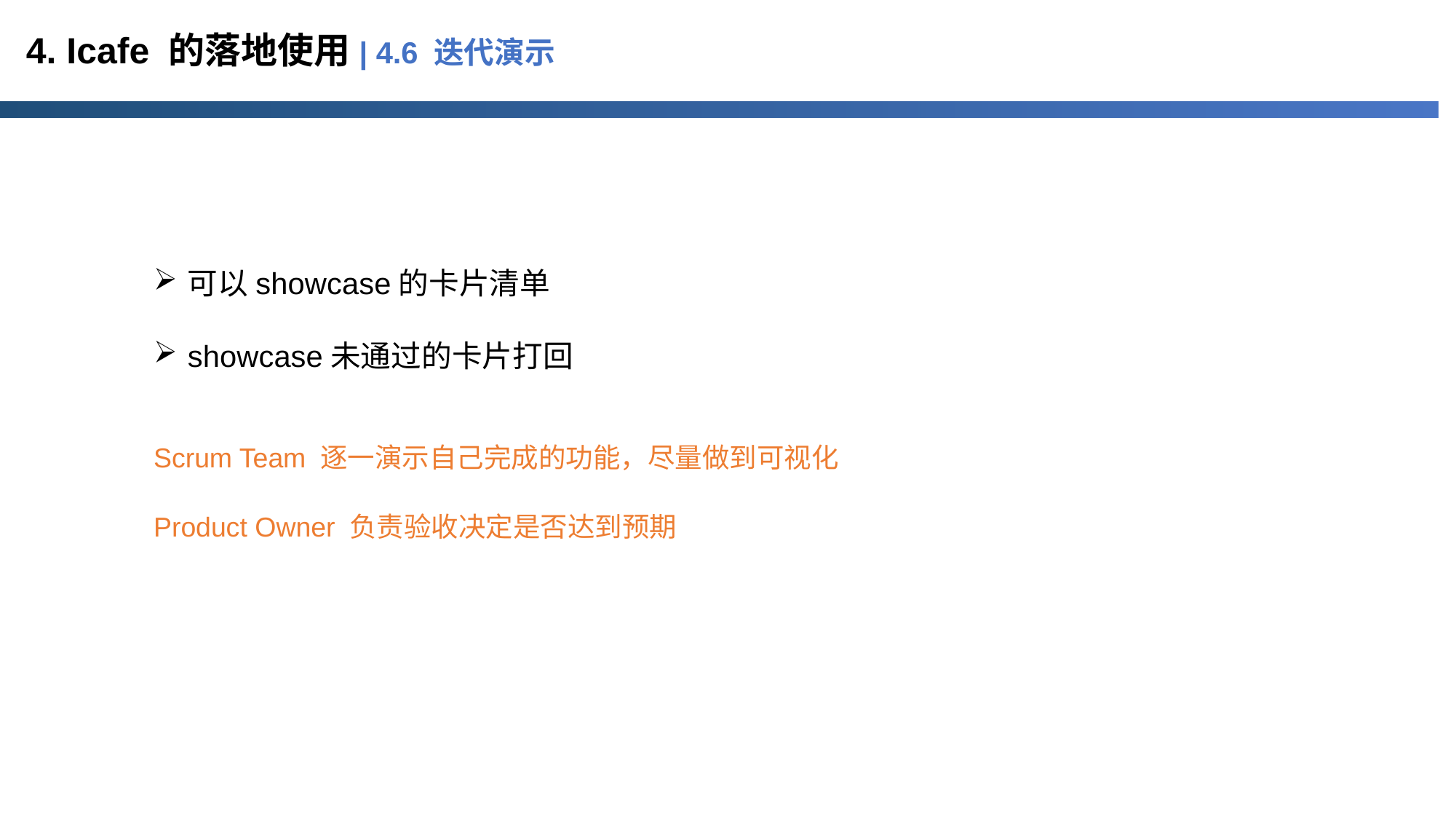

# 4. Icafe 的落地使用| 4.6 迭代演示
可以showcase的卡片清单

showcase未通过的卡片打回
Scrum Team 逐一演示自己完成的功能，尽量做到可视化
Product Owner 负责验收决定是否达到预期